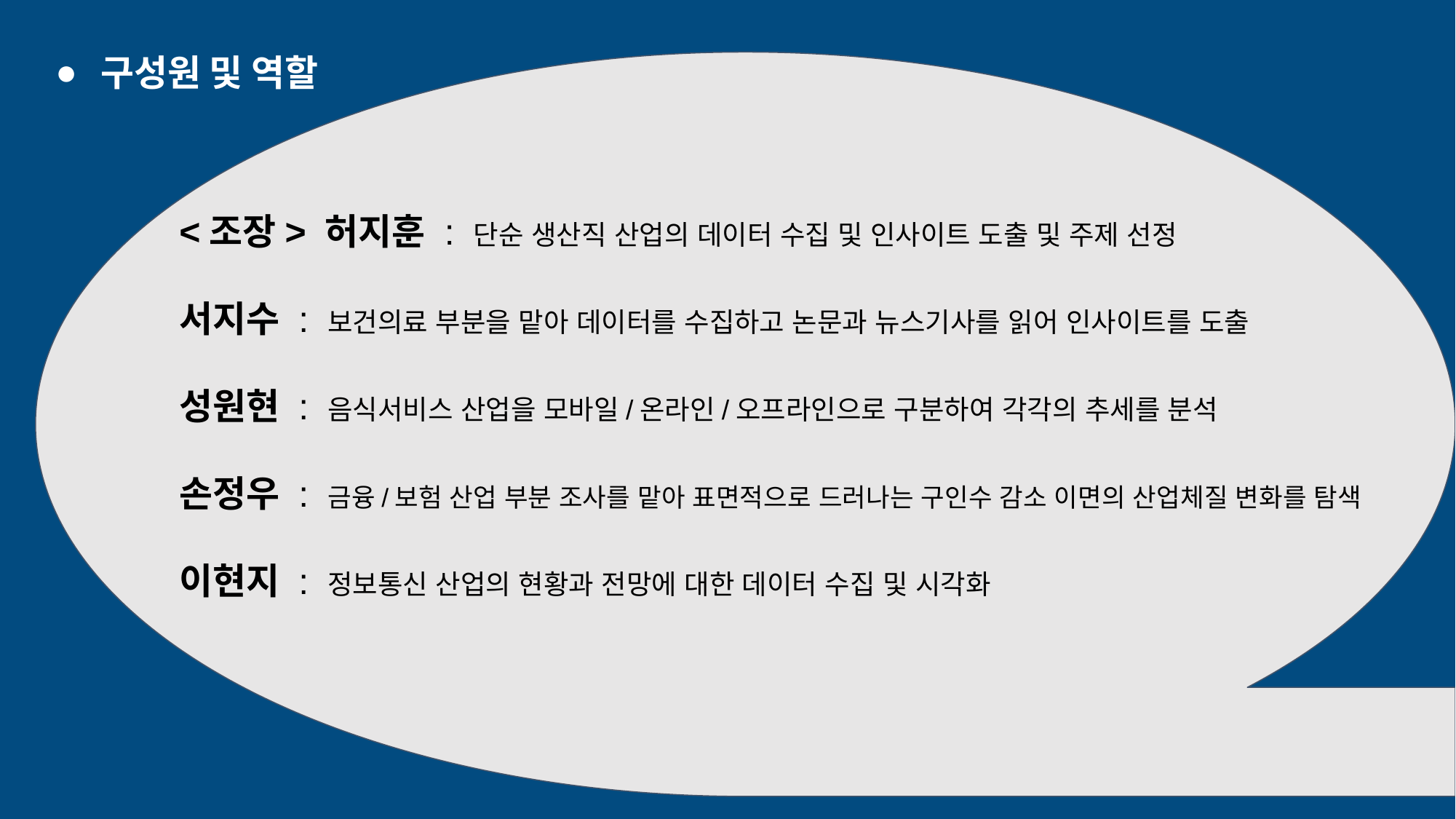

구성원 및 역할

<조장> 허지훈 : 단순 생산직 산업의 데이터 수집 및 인사이트 도출 및 주제 선정

서지수 : 보건의료 부분을 맡아 데이터를 수집하고 논문과 뉴스기사를 읽어 인사이트를 도출

성원현 : 음식서비스 산업을 모바일/온라인/오프라인으로 구분하여 각각의 추세를 분석

손정우 : 금융/보험 산업 부분 조사를 맡아 표면적으로 드러나는 구인수 감소 이면의 산업체질 변화를 탐색

이현지 : 정보통신 산업의 현황과 전망에 대한 데이터 수집 및 시각화